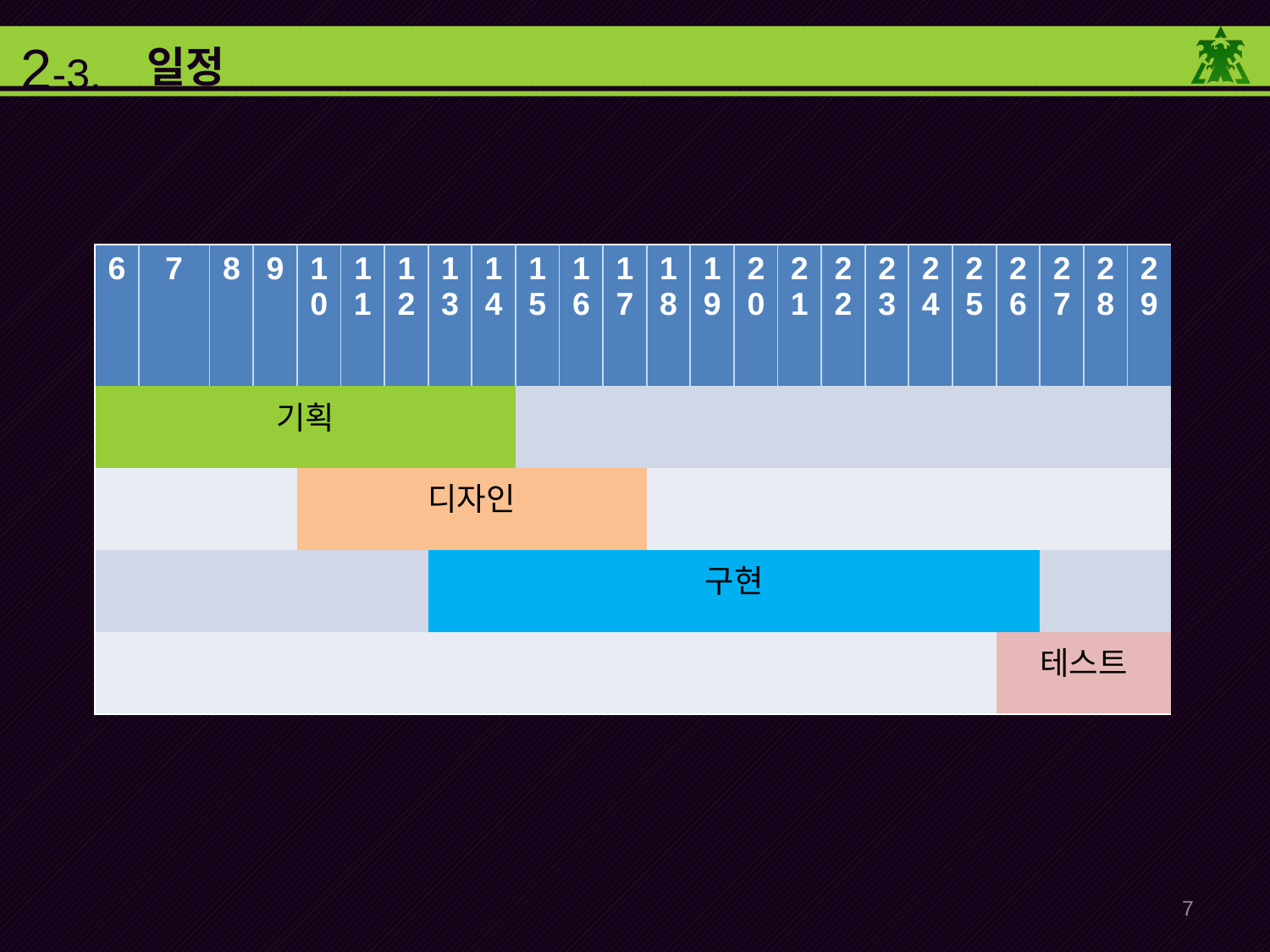

2-3.
일정
| 6 | 7 | 8 | 9 | 10 | 11 | 12 | 13 | 14 | 15 | 16 | 17 | 18 | 19 | 20 | 21 | 22 | 23 | 24 | 25 | 26 | 27 | 28 | 29 |
| --- | --- | --- | --- | --- | --- | --- | --- | --- | --- | --- | --- | --- | --- | --- | --- | --- | --- | --- | --- | --- | --- | --- | --- |
| 기획 |  |  |  |  |  |  |  |  |  |  |  |  |  |  |  |  |  |  |  |  |  |  |  |
|  |  |  |  | 디자인 |  |  |  |  |  |  |  |  |  |  |  |  |  |  |  |  |  |  |  |
|  |  |  |  |  |  |  | 구현 |  |  |  |  |  |  |  |  |  |  |  |  |  |  |  |  |
|  |  |  |  |  |  |  |  |  |  |  |  |  |  |  |  |  |  |  |  | 테스트 |  |  |  |
7